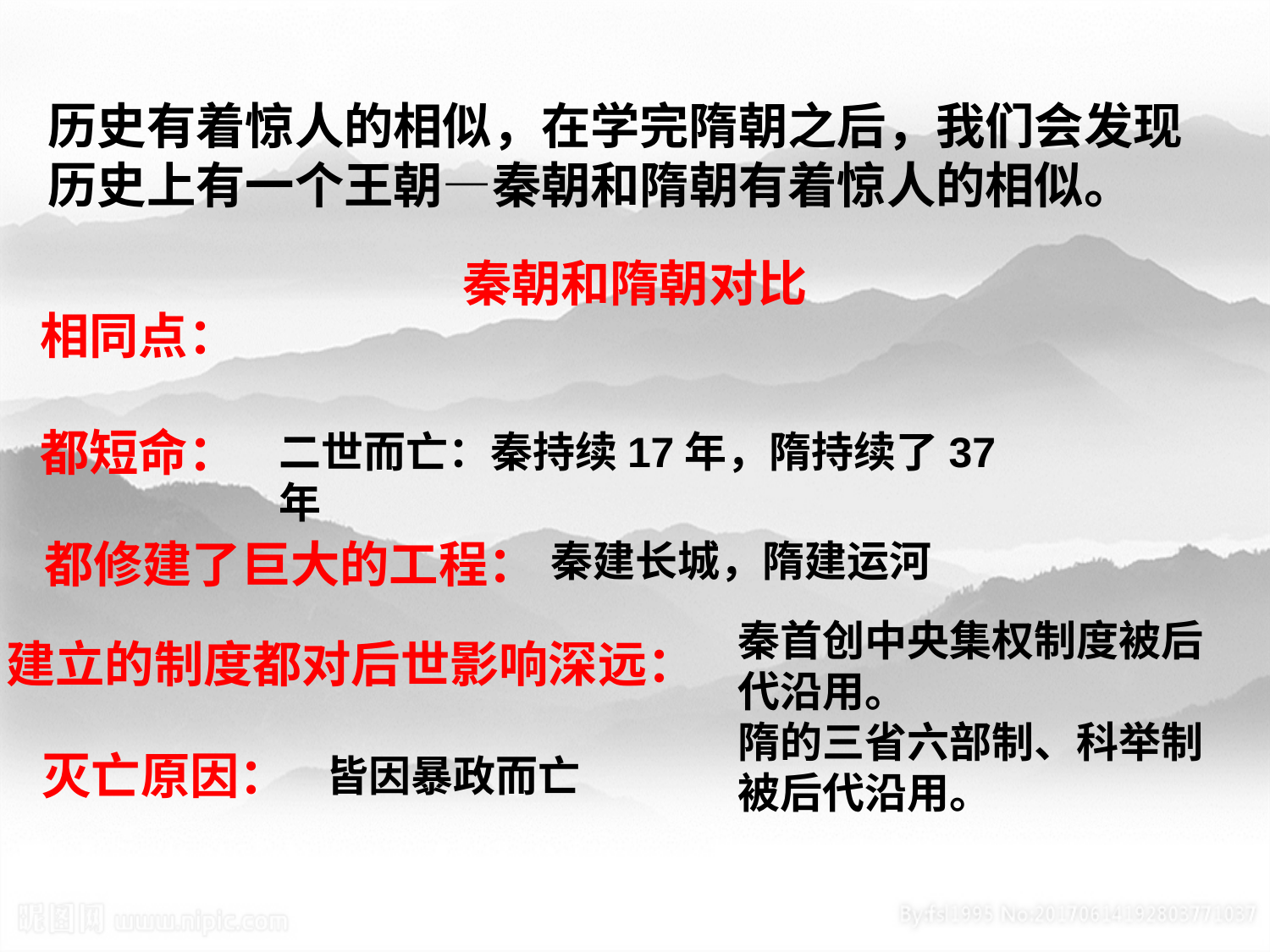

历史有着惊人的相似，在学完隋朝之后，我们会发现历史上有一个王朝—秦朝和隋朝有着惊人的相似。
秦朝和隋朝对比
相同点：

都短命：
都修建了巨大的工程：
建立的制度都对后世影响深远：
灭亡原因：
二世而亡：秦持续17年，隋持续了37年
秦建长城，隋建运河
秦首创中央集权制度被后代沿用。
隋的三省六部制、科举制被后代沿用。
皆因暴政而亡